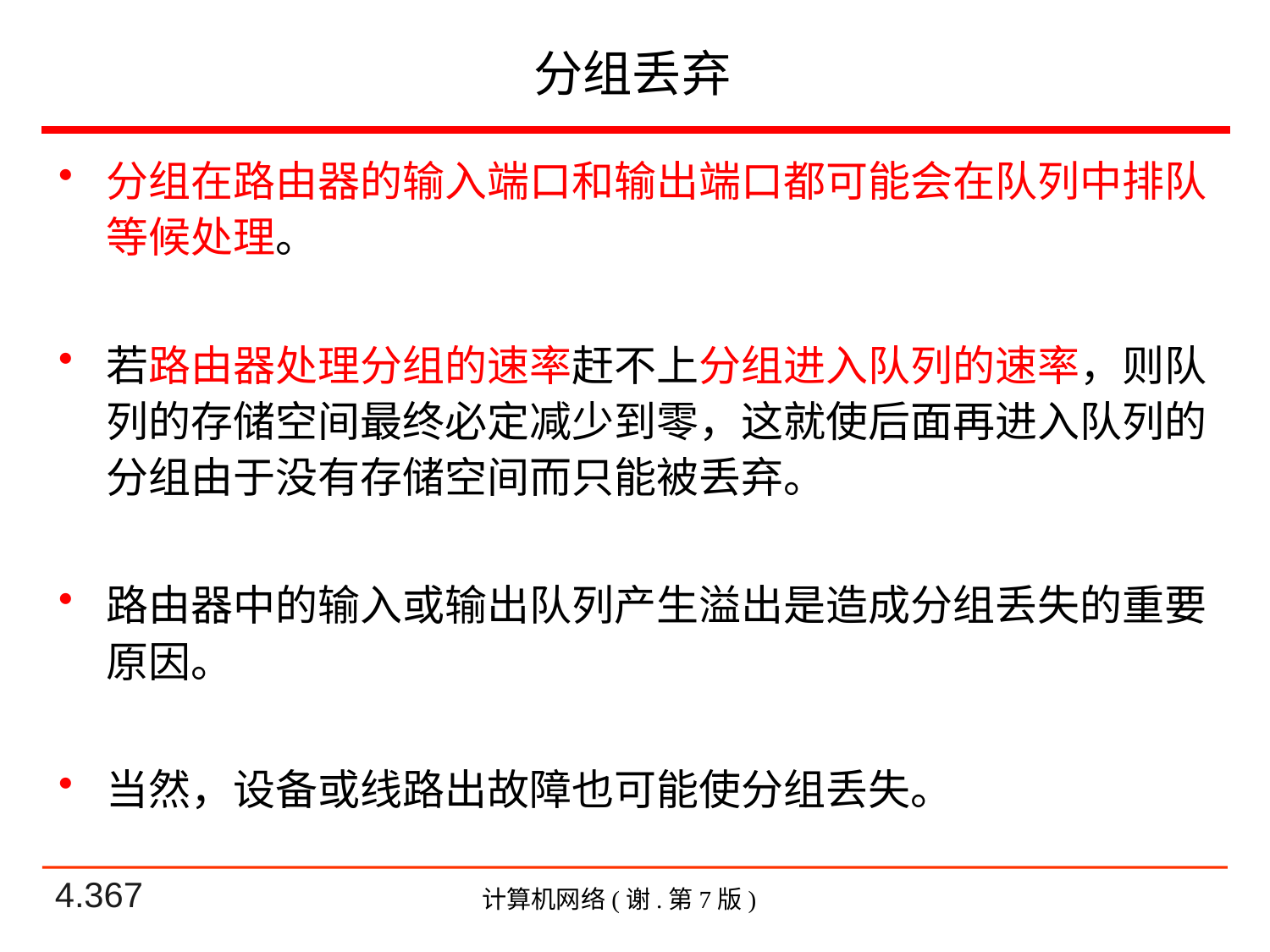

# 分组丢弃
分组在路由器的输入端口和输出端口都可能会在队列中排队等候处理。

若路由器处理分组的速率赶不上分组进入队列的速率，则队列的存储空间最终必定减少到零，这就使后面再进入队列的分组由于没有存储空间而只能被丢弃。

路由器中的输入或输出队列产生溢出是造成分组丢失的重要原因。

当然，设备或线路出故障也可能使分组丢失。